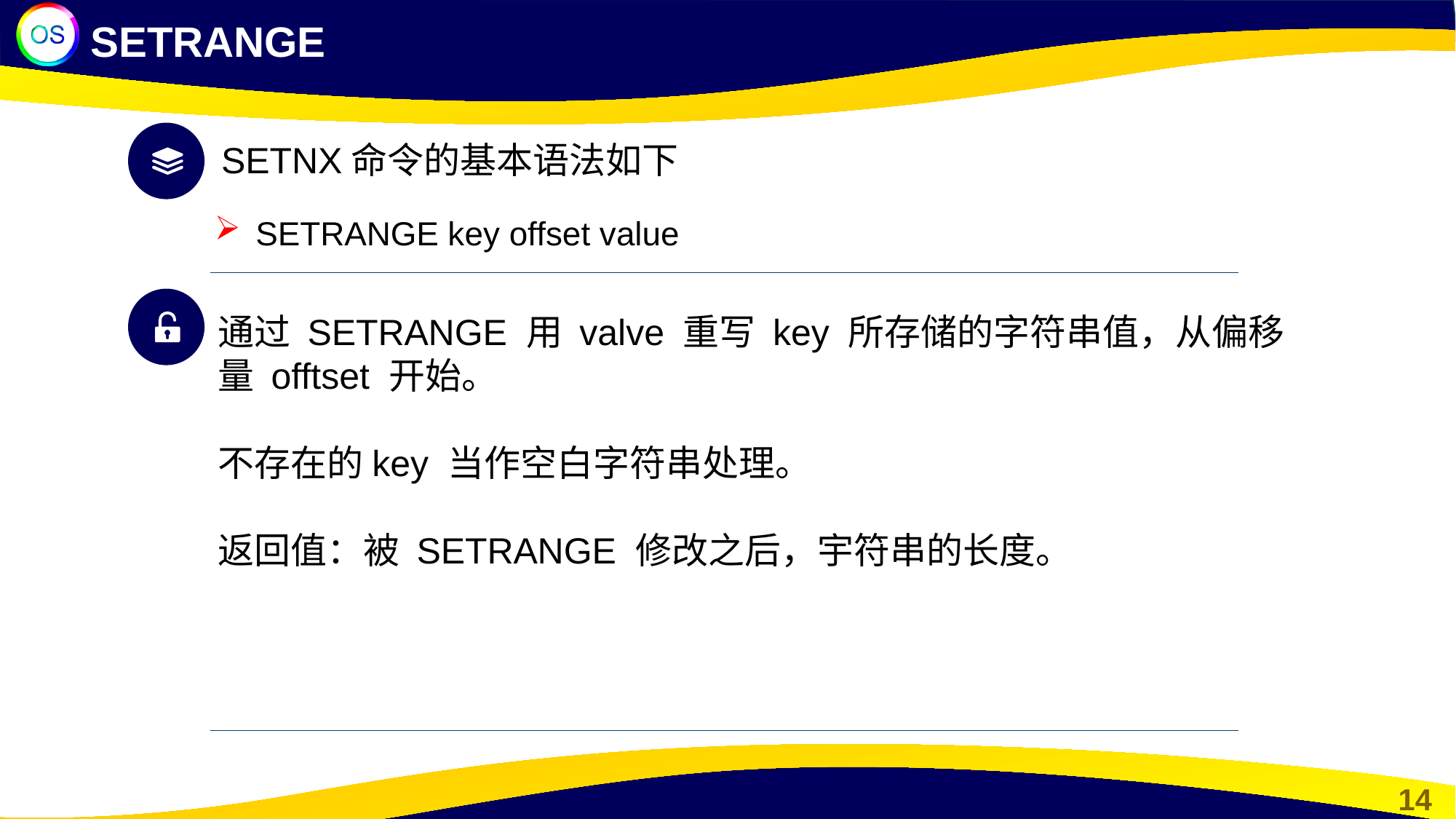

SETRANGE

SETNX命令的基本语法如下

SETRANGE key offset value

通过 SETRANGE 用 valve 重写 key 所存储的字符串值，从偏移量 offtset 开始。

不存在的key 当作空白字符串处理。

返回值：被 SETRANGE 修改之后，宇符串的长度。